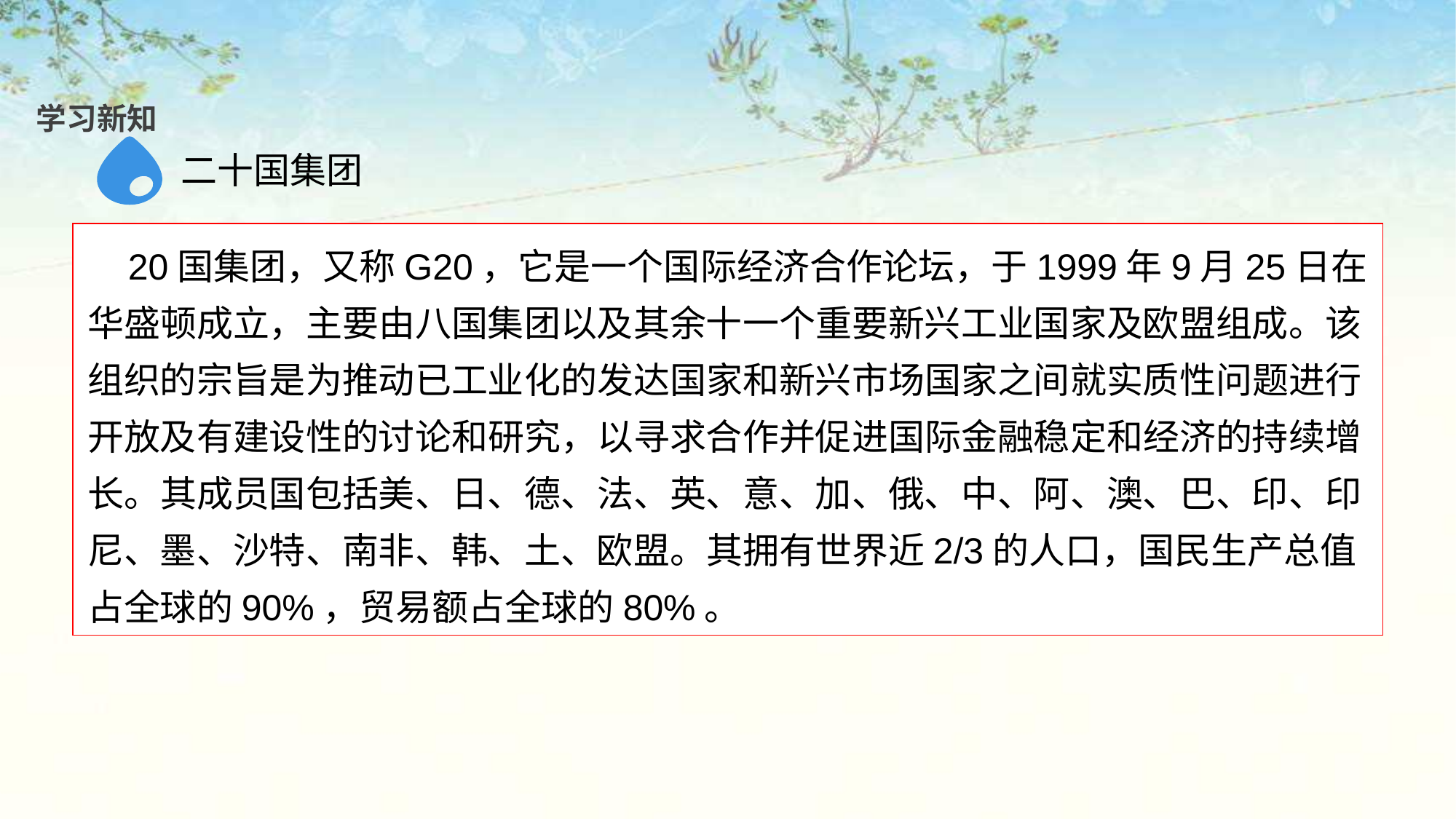

学习新知

二十国集团
    20国集团，又称G20，它是一个国际经济合作论坛，于1999年9月25日在华盛顿成立，主要由八国集团以及其余十一个重要新兴工业国家及欧盟组成。该组织的宗旨是为推动已工业化的发达国家和新兴市场国家之间就实质性问题进行开放及有建设性的讨论和研究，以寻求合作并促进国际金融稳定和经济的持续增长。其成员国包括美、日、德、法、英、意、加、俄、中、阿、澳、巴、印、印尼、墨、沙特、南非、韩、土、欧盟。其拥有世界近2/3的人口，国民生产总值占全球的90%，贸易额占全球的80%。